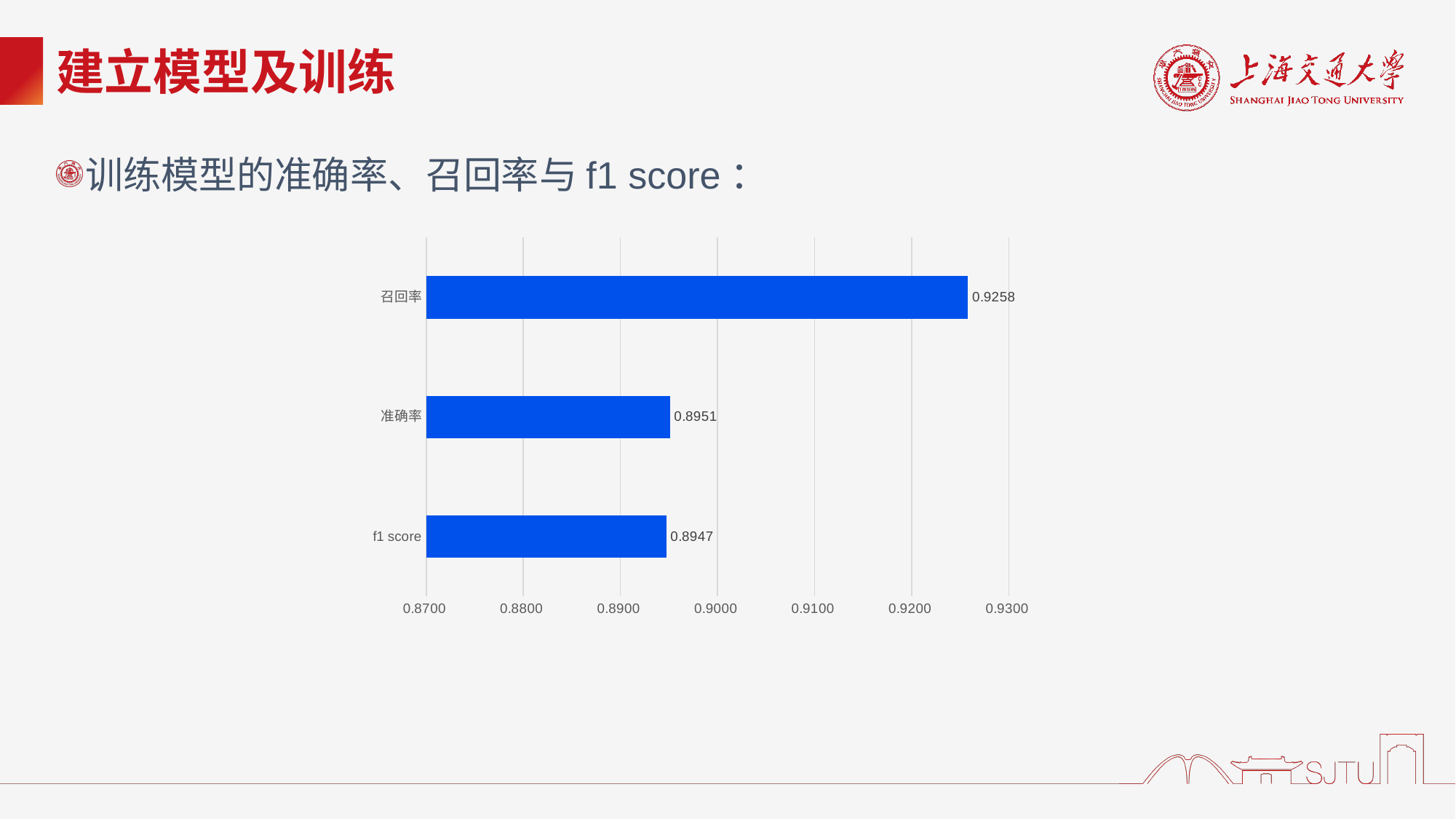

# 建立模型及训练
训练模型的准确率、召回率与f1 score：

### Chart

| Category |  |
|---|---|
| f1 score | 0.894716614632263 |
| 准确率 | 0.895085869750042 |
| 召回率 | 0.925785797438882 |